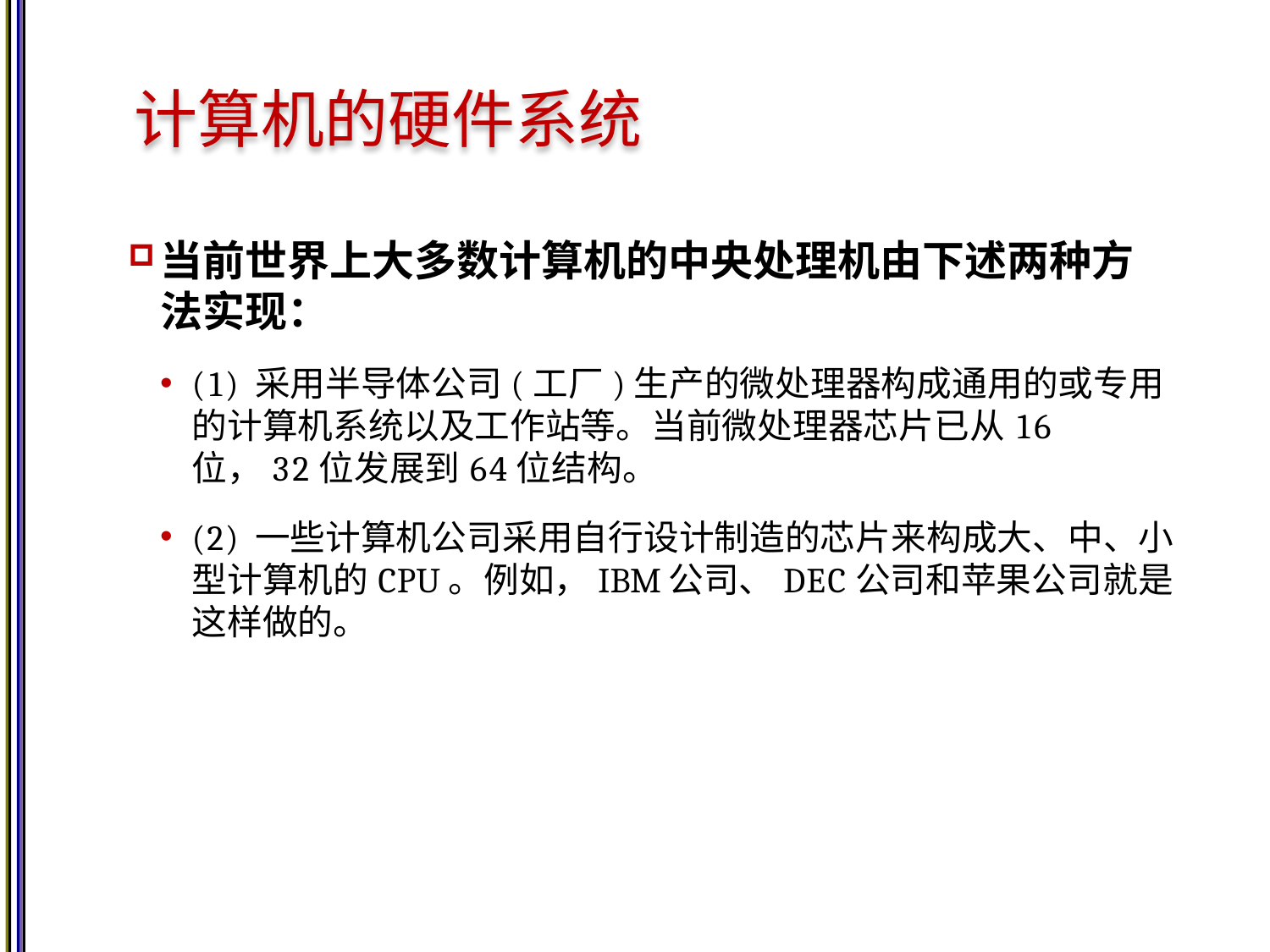

# 计算机的硬件系统
当前世界上大多数计算机的中央处理机由下述两种方法实现：
(1) 采用半导体公司(工厂)生产的微处理器构成通用的或专用的计算机系统以及工作站等。当前微处理器芯片已从16位，32位发展到64位结构。
(2) 一些计算机公司采用自行设计制造的芯片来构成大、中、小型计算机的CPU。例如，IBM公司、DEC公司和苹果公司就是这样做的。

12